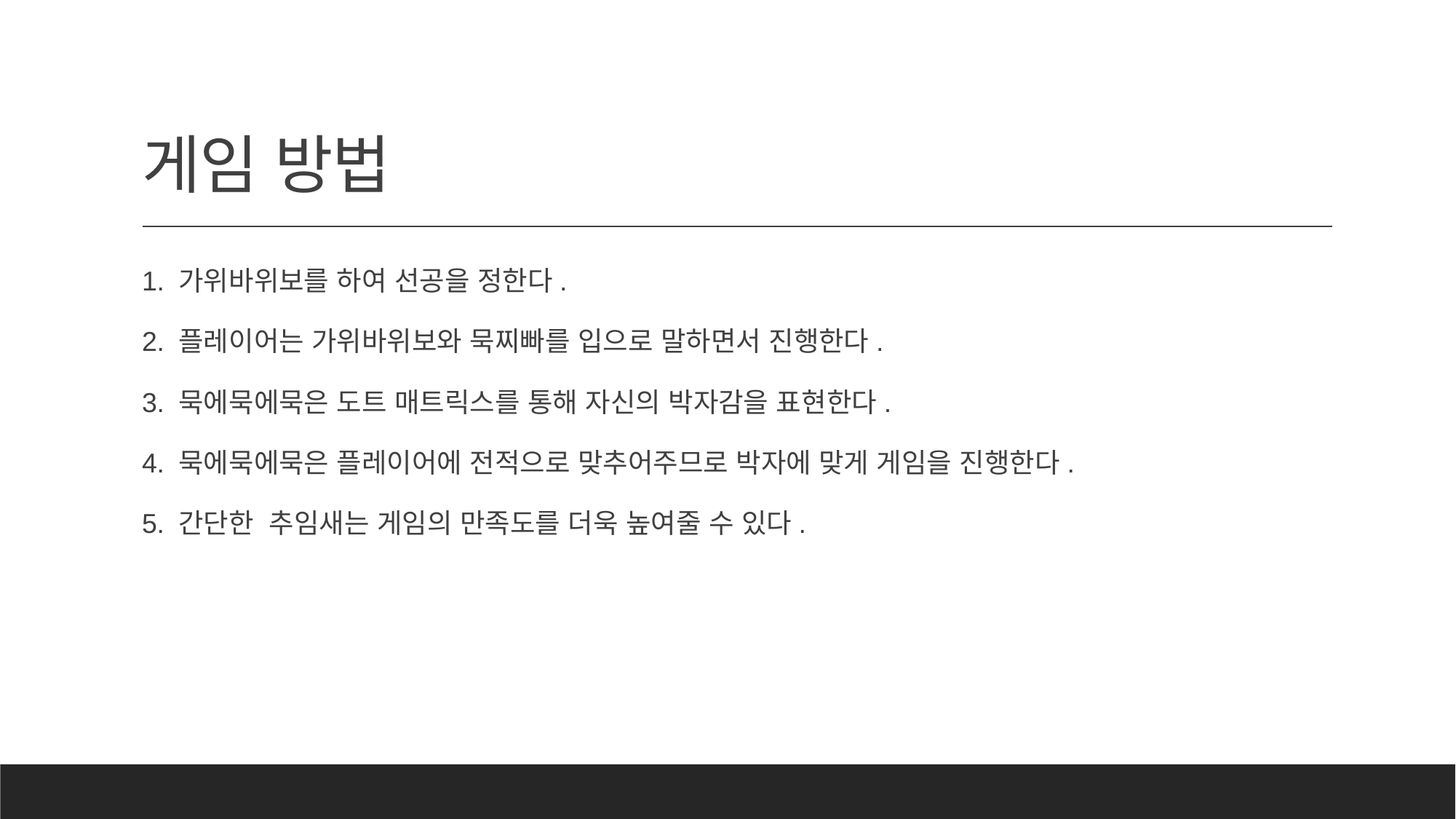

# 게임 방법
1. 가위바위보를 하여 선공을 정한다.
2. 플레이어는 가위바위보와 묵찌빠를 입으로 말하면서 진행한다.
3. 묵에묵에묵은 도트 매트릭스를 통해 자신의 박자감을 표현한다.
4. 묵에묵에묵은 플레이어에 전적으로 맞추어주므로 박자에 맞게 게임을 진행한다.
5. 간단한  추임새는 게임의 만족도를 더욱 높여줄 수 있다.